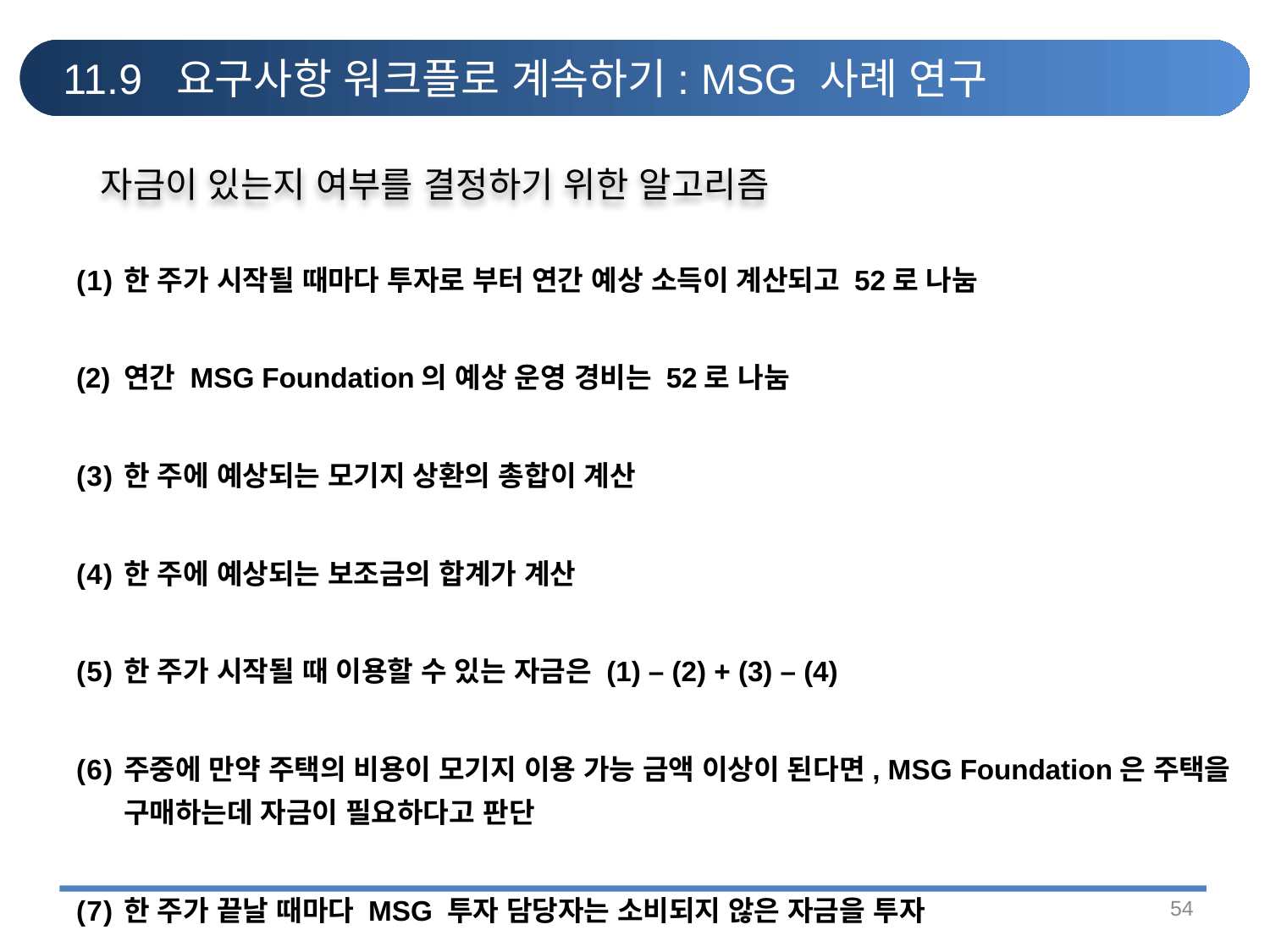

# 11.9  요구사항 워크플로 계속하기: MSG 사례 연구
자금이 있는지 여부를 결정하기 위한 알고리즘
한 주가 시작될 때마다 투자로 부터 연간 예상 소득이 계산되고 52로 나눔

(2)	연간 MSG Foundation의 예상 운영 경비는 52로 나눔

한 주에 예상되는 모기지 상환의 총합이 계산

한 주에 예상되는 보조금의 합계가 계산

한 주가 시작될 때 이용할 수 있는 자금은 (1) – (2) + (3) – (4)

주중에 만약 주택의 비용이 모기지 이용 가능 금액 이상이 된다면, MSG Foundation은 주택을 구매하는데 자금이 필요하다고 판단

한 주가 끝날 때마다 MSG 투자 담당자는 소비되지 않은 자금을 투자

54